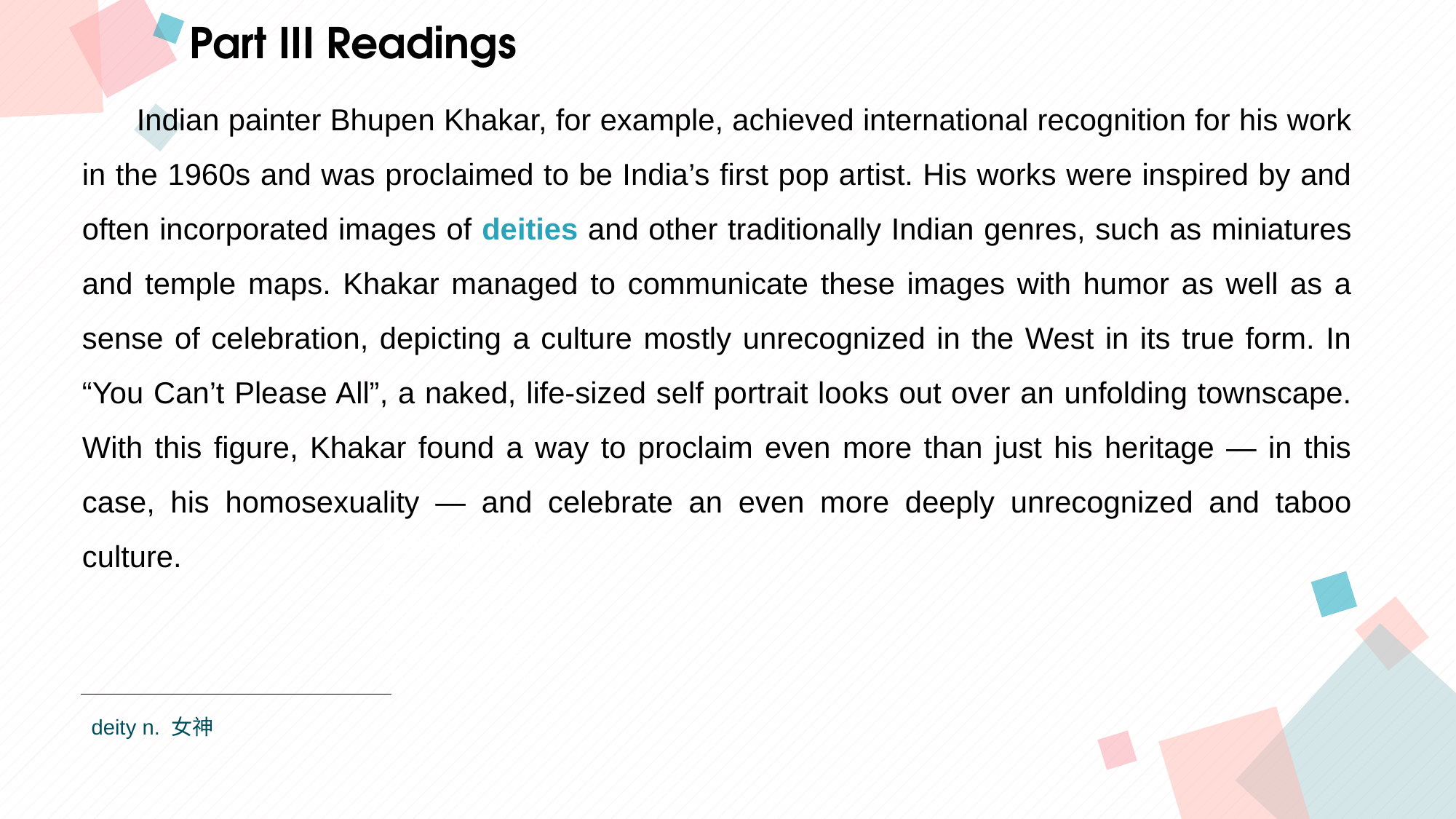

Part III Readings
Indian painter Bhupen Khakar, for example, achieved international recognition for his work in the 1960s and was proclaimed to be India’s first pop artist. His works were inspired by and often incorporated images of deities and other traditionally Indian genres, such as miniatures and temple maps. Khakar managed to communicate these images with humor as well as a sense of celebration, depicting a culture mostly unrecognized in the West in its true form. In “You Can’t Please All”, a naked, life-sized self portrait looks out over an unfolding townscape. With this figure, Khakar found a way to proclaim even more than just his heritage — in this case, his homosexuality — and celebrate an even more deeply unrecognized and taboo culture.
点击此处添加标题
点击此处添加标题
标题数字等都可以通过点击和重新输入进行更改，顶部“开始”面板中可以对字体、字号、颜色等进行修改。建议正文8-14号字，1.3倍字间距。
标题数字等都可以通过点击和重新输入进行更改，顶部“开始”面板中可以对字体、字号、颜色等进行修改。建议正文8-14号字，1.3倍字间距。
标题数字等都可以通过点击和重新输入进行更改，顶部“开始”面板中可以对字体、字号、颜色等进行修改。建议正文8-14号字，1.3倍字间距。
点击此处添加标题
标题数字等都可以通过点击和重新输入进行更改，顶部“开始”面板中可以对字体、字号、颜色等进行修改。建议正文8-14号字，1.3倍字间距。
deity n. 女神